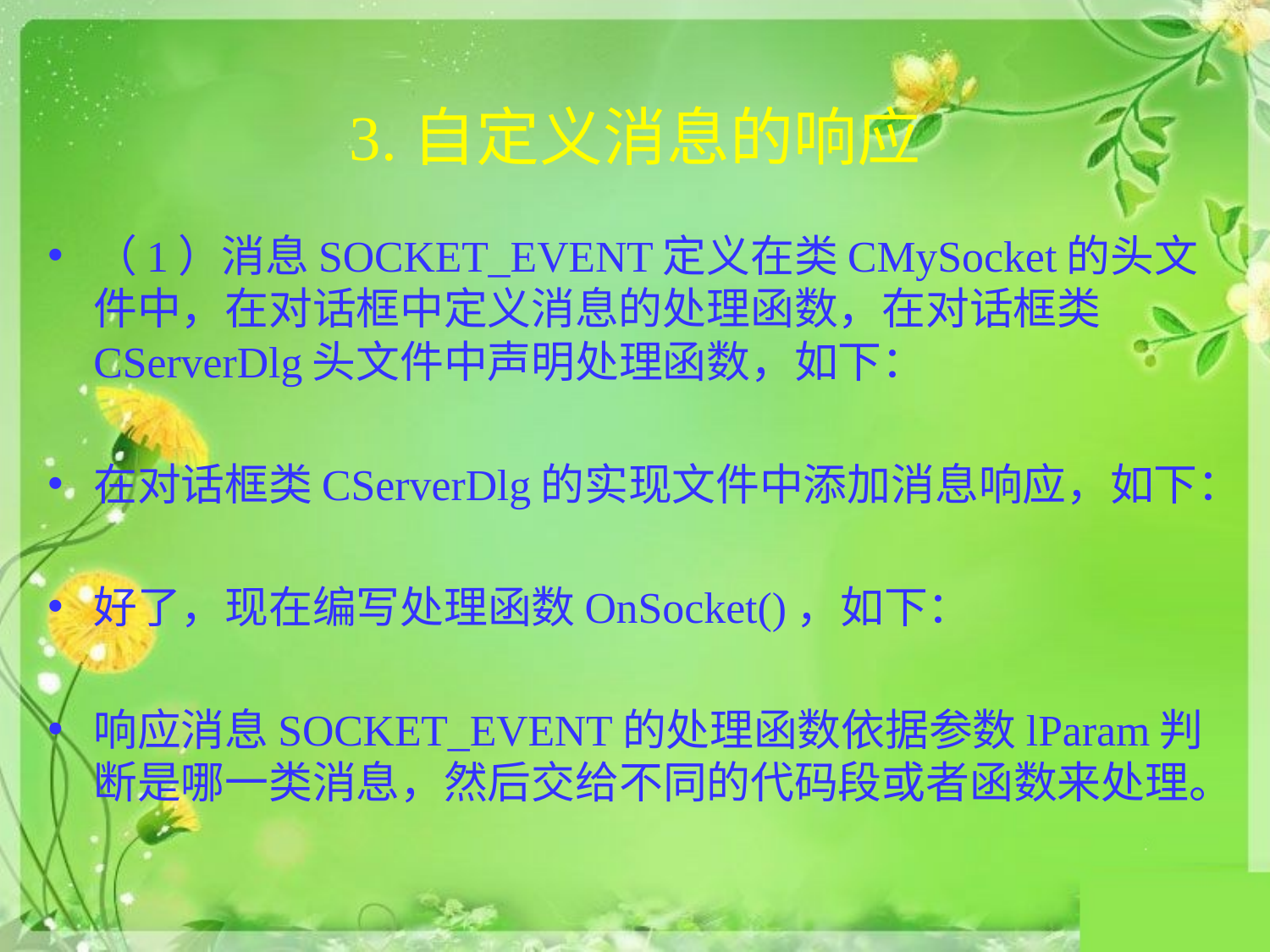

# 3.自定义消息的响应
（1）消息SOCKET_EVENT定义在类CMySocket的头文件中，在对话框中定义消息的处理函数，在对话框类CServerDlg头文件中声明处理函数，如下：

在对话框类CServerDlg的实现文件中添加消息响应，如下：

好了，现在编写处理函数OnSocket()，如下：

响应消息SOCKET_EVENT的处理函数依据参数lParam判断是哪一类消息，然后交给不同的代码段或者函数来处理。